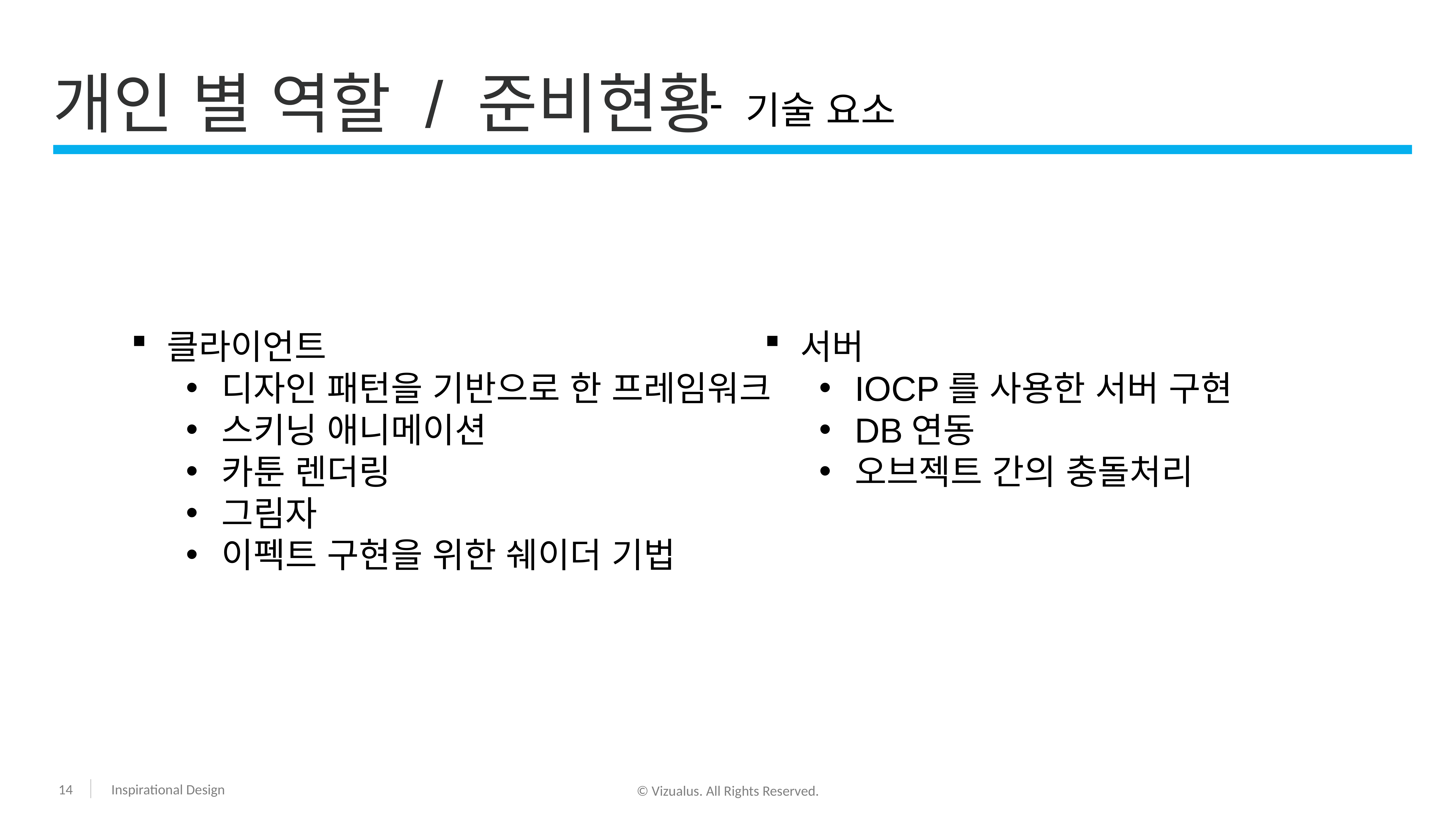

개인 별 역할 / 준비현황
기술 요소

클라이언트
디자인 패턴을 기반으로 한 프레임워크
스키닝 애니메이션
카툰 렌더링
그림자
이펙트 구현을 위한 쉐이더 기법
서버
IOCP를 사용한 서버 구현
DB연동
오브젝트 간의 충돌처리
14
© Vizualus. All Rights Reserved.